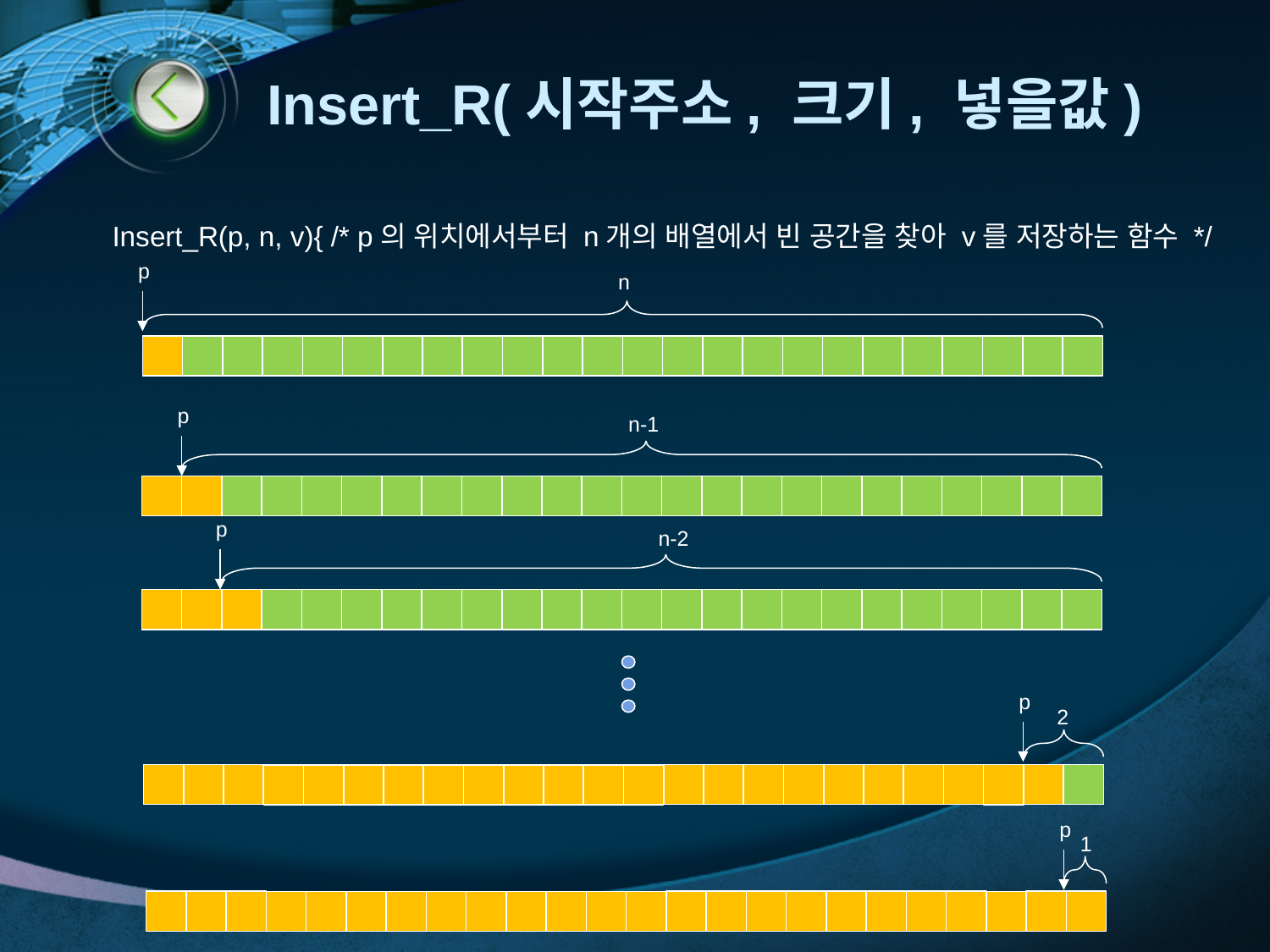

# Insert_R(시작주소, 크기, 넣을값)
Insert_R(p, n, v){ /* p의 위치에서부터 n개의 배열에서 빈 공간을 찾아 v를 저장하는 함수 */

p
n

p
n-1

p
n-2

p
2

p
1